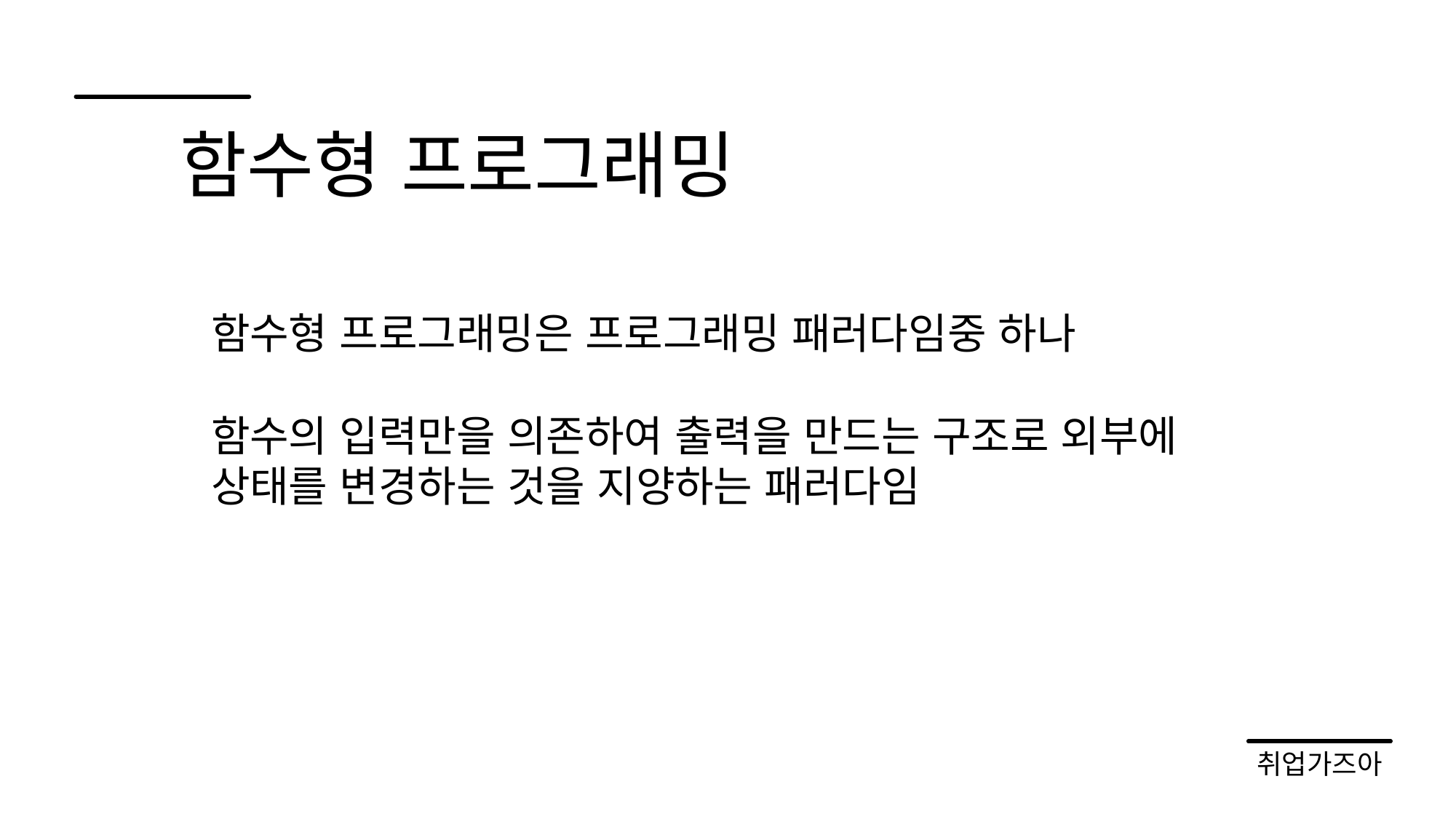

함수형 프로그래밍

함수형 프로그래밍은 프로그래밍 패러다임중 하나

함수의 입력만을 의존하여 출력을 만드는 구조로 외부에 상태를 변경하는 것을 지양하는 패러다임

취업가즈아